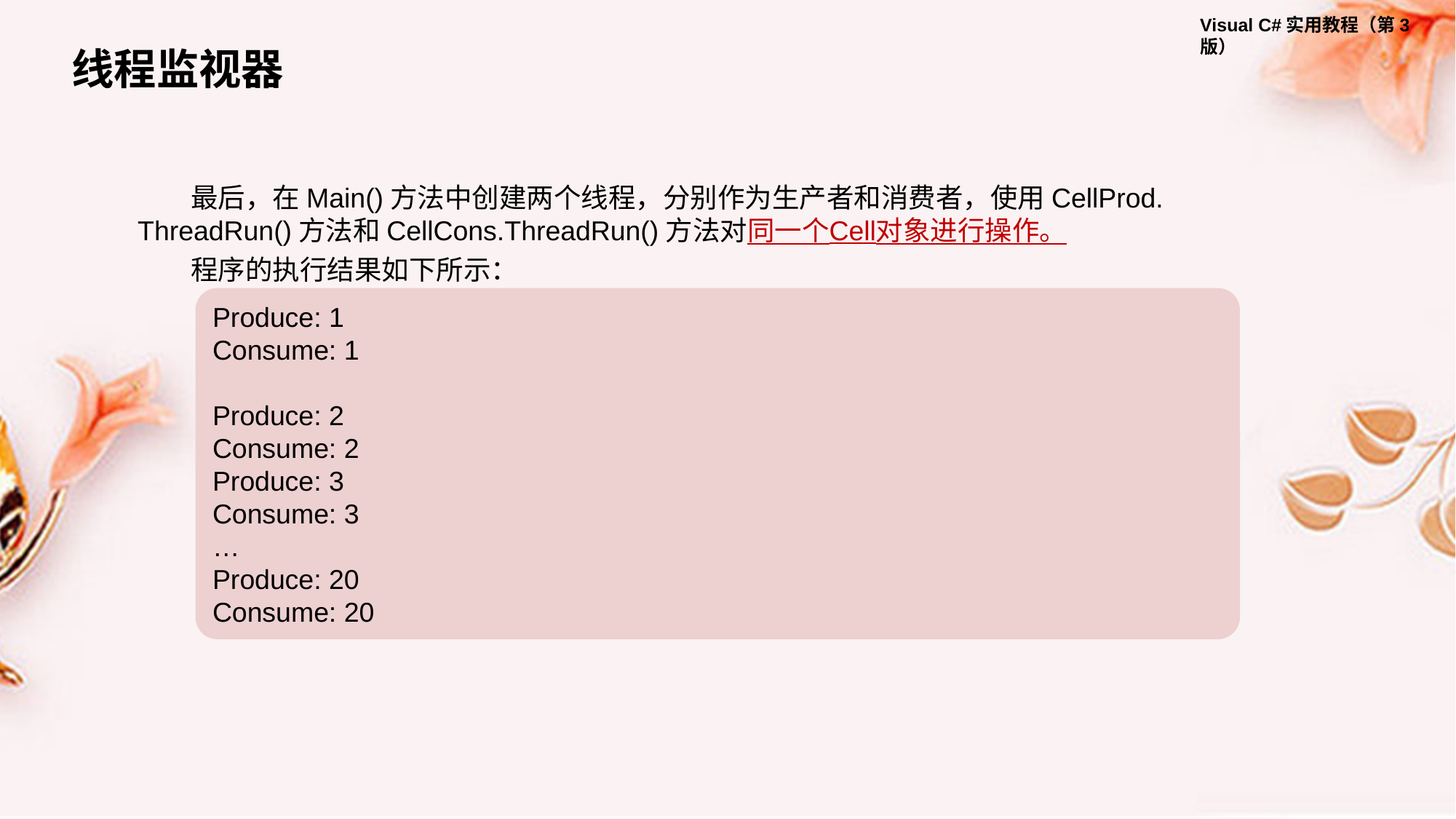

线程监视器
最后，在Main()方法中创建两个线程，分别作为生产者和消费者，使用CellProd. ThreadRun()方法和CellCons.ThreadRun()方法对同一个Cell对象进行操作。
程序的执行结果如下所示：
Produce: 1
Consume: 1

Produce: 2
Consume: 2
Produce: 3
Consume: 3
…
Produce: 20
Consume: 20